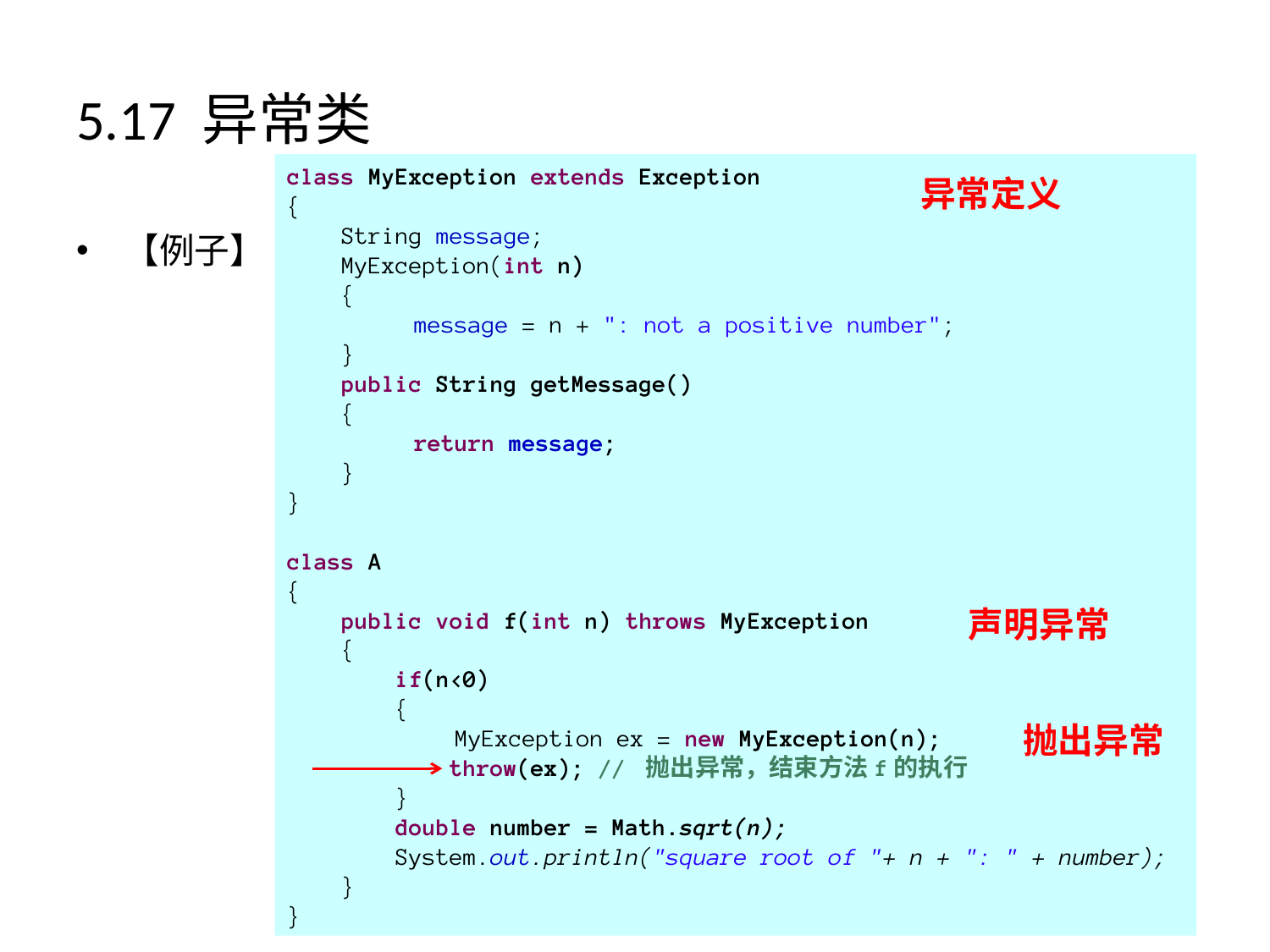

# 5.17 异常类
class MyException extends Exception
{
    String message;
    MyException(int n)
    {
    	message = n + ": not a positive number";
    }
    public String getMessage()
    {
    	return message;
    }
}

class A
{
    public void f(int n) throws MyException
    {
        if(n<0)
        {
	   MyException ex = new MyException(n);
            throw(ex); // 抛出异常，结束方法f的执行
        }
        double number = Math.sqrt(n);
        System.out.println("square root of "+ n + ": " + number);
    }
}
异常定义
【例子】
声明异常
抛出异常
103